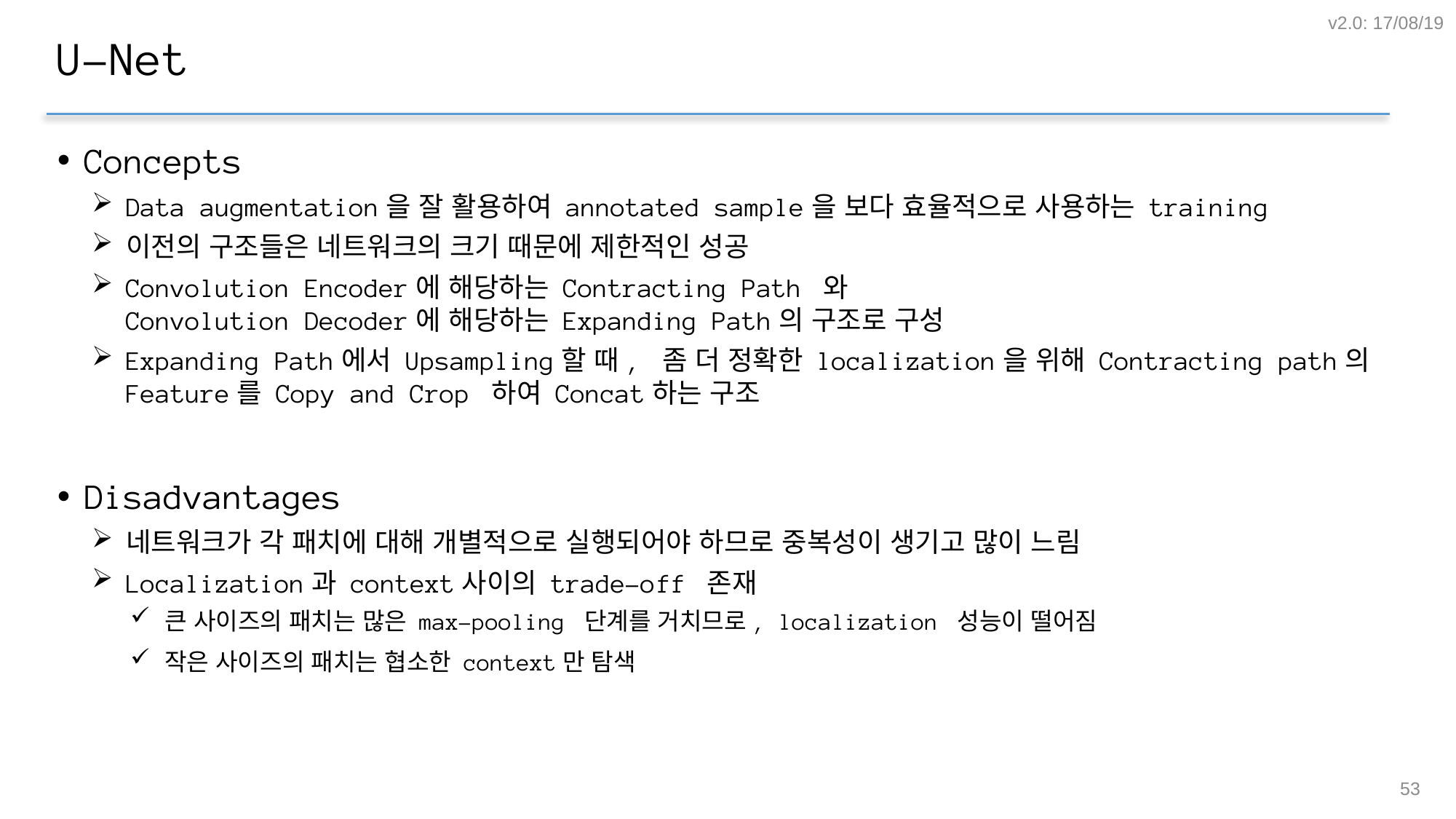

v2.0: 17/08/19
# U-Net
Concepts
Data augmentation을 잘 활용하여 annotated sample을 보다 효율적으로 사용하는 training
이전의 구조들은 네트워크의 크기 때문에 제한적인 성공
Convolution Encoder에 해당하는 Contracting Path 와
Convolution Decoder에 해당하는 Expanding Path의 구조로 구성
Expanding Path에서 Upsampling할 때, 좀 더 정확한 localization을 위해 Contracting path의 Feature를 Copy and Crop 하여 Concat하는 구조

Disadvantages
네트워크가 각 패치에 대해 개별적으로 실행되어야 하므로 중복성이 생기고 많이 느림
Localization과 context사이의 trade-off 존재
큰 사이즈의 패치는 많은 max-pooling 단계를 거치므로, localization 성능이 떨어짐
작은 사이즈의 패치는 협소한 context만 탐색

53